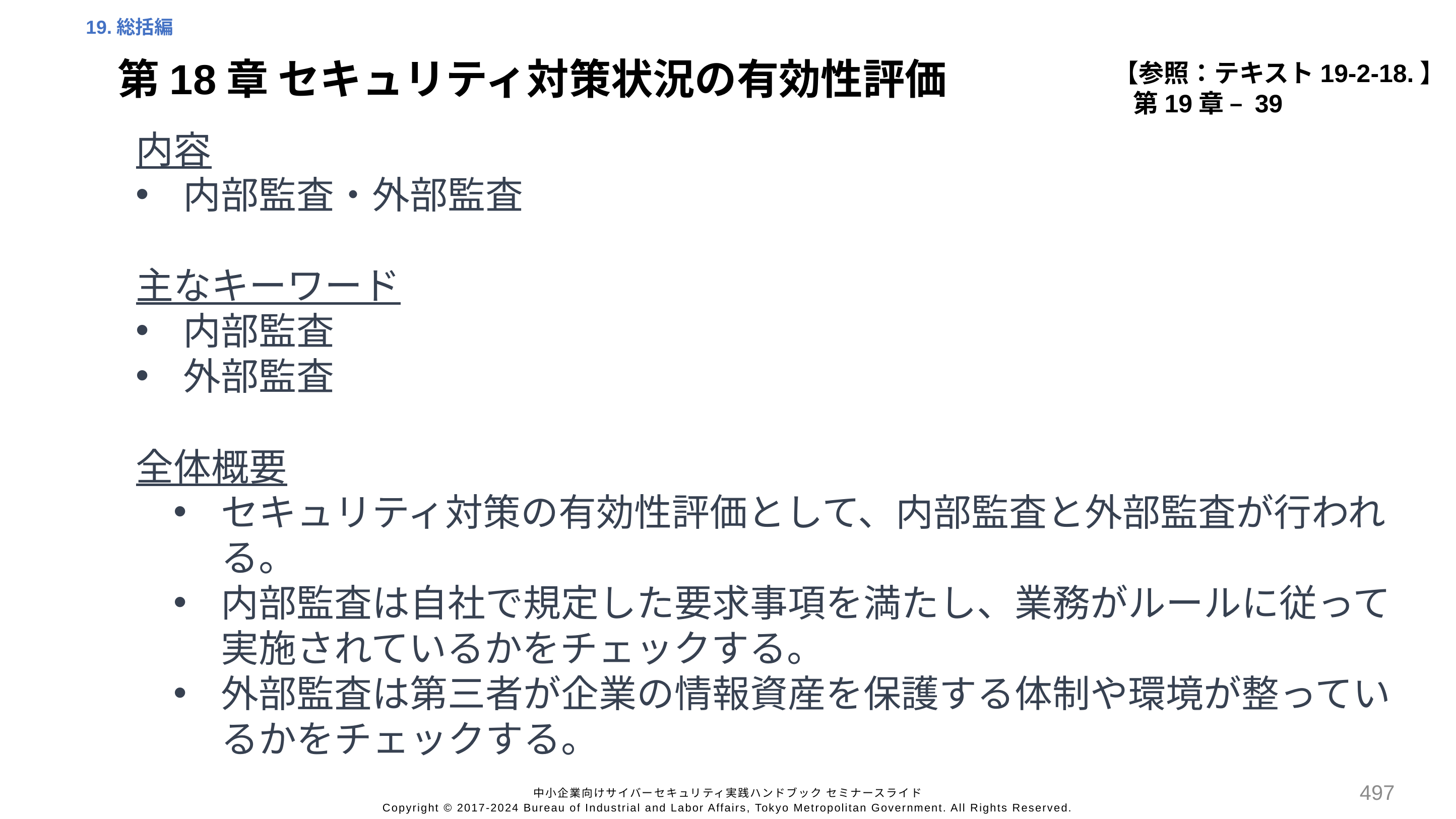

19.総括編
【参照：テキスト19-2-18.】
第19章 – 39
第18章 セキュリティ対策状況の有効性評価
内容
内部監査・外部監査

主なキーワード
内部監査
外部監査

全体概要
セキュリティ対策の有効性評価として、内部監査と外部監査が行われる。
内部監査は自社で規定した要求事項を満たし、業務がルールに従って実施されているかをチェックする。
外部監査は第三者が企業の情報資産を保護する体制や環境が整っているかをチェックする。
497